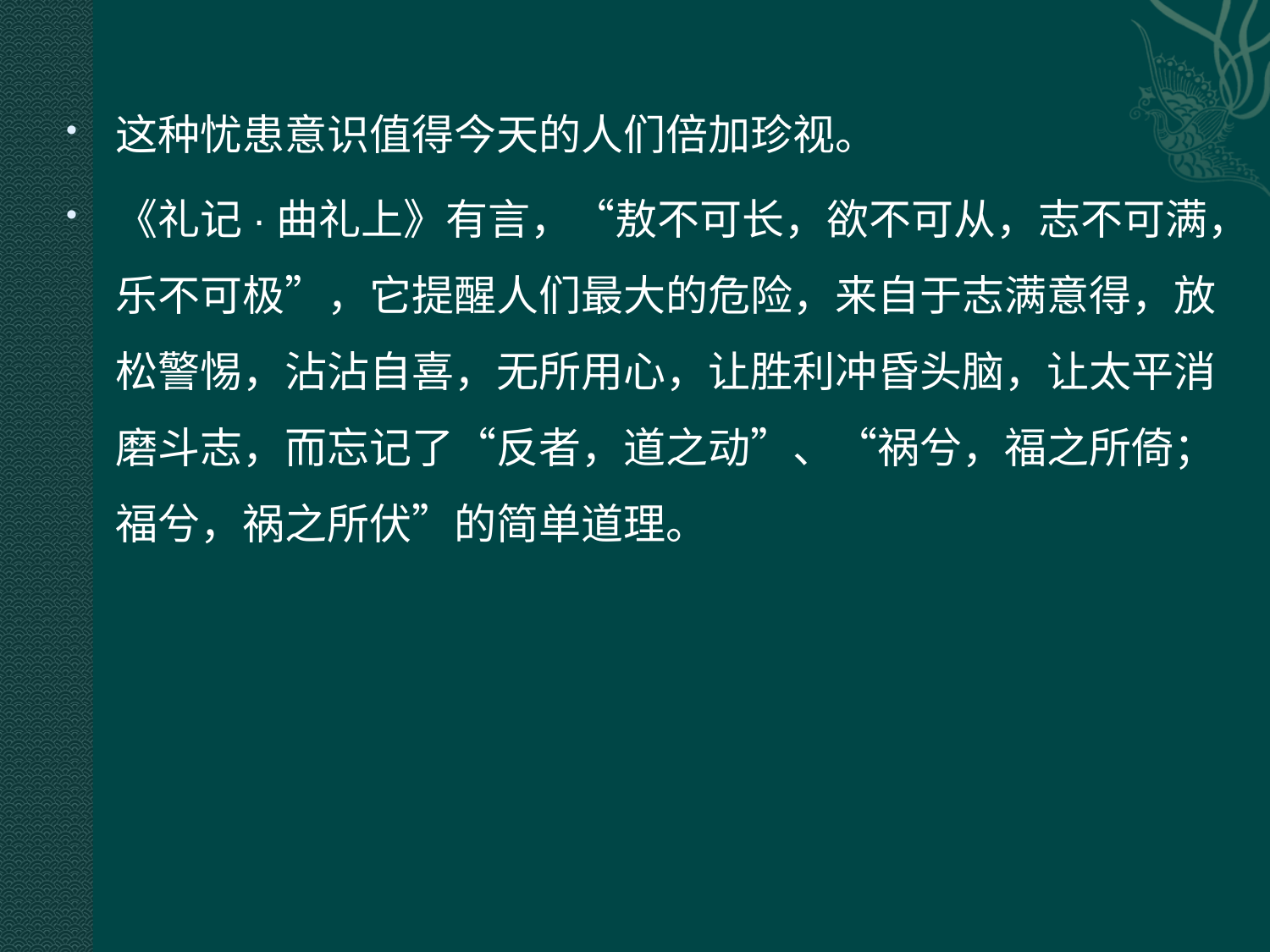

这种忧患意识值得今天的人们倍加珍视。
《礼记·曲礼上》有言，“敖不可长，欲不可从，志不可满，乐不可极”，它提醒人们最大的危险，来自于志满意得，放松警惕，沾沾自喜，无所用心，让胜利冲昏头脑，让太平消磨斗志，而忘记了“反者，道之动”、“祸兮，福之所倚；福兮，祸之所伏”的简单道理。